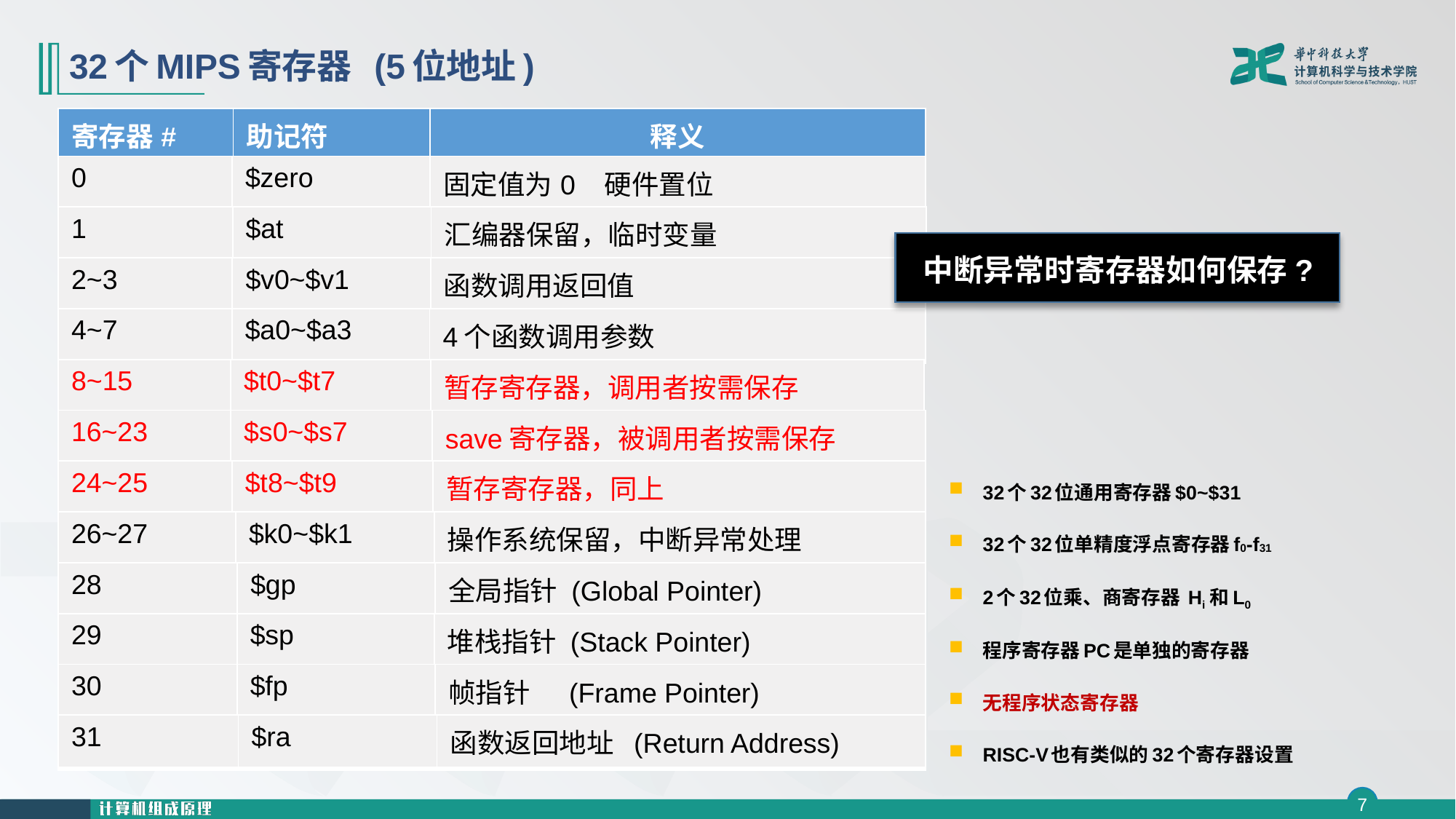

# 32个MIPS寄存器  (5位地址)
| 寄存器# | 助记符 | 释义 |
| --- | --- | --- |
| 0 | $zero | 固定值为0 硬件置位 |
| --- | --- | --- |
| 1 | $at | 汇编器保留，临时变量 |
| --- | --- | --- |

中断异常时寄存器如何保存?

| 2~3 | $v0~$v1 | 函数调用返回值 |
| --- | --- | --- |
| 4~7 | $a0~$a3 | 4个函数调用参数 |
| --- | --- | --- |
| 8~15 | $t0~$t7 | 暂存寄存器，调用者按需保存 |
| --- | --- | --- |
| 16~23 | $s0~$s7 | save寄存器，被调用者按需保存 |
| --- | --- | --- |
32个32位通用寄存器$0~$31
32个32位单精度浮点寄存器f0-f31
2个32位乘、商寄存器 Hi 和L0
程序寄存器PC是单独的寄存器
无程序状态寄存器
RISC-V也有类似的32个寄存器设置
| 24~25 | $t8~$t9 | 暂存寄存器，同上 |
| --- | --- | --- |
| 26~27 | $k0~$k1 | 操作系统保留，中断异常处理 |
| --- | --- | --- |
| 28 | $gp | 全局指针 (Global Pointer) |
| --- | --- | --- |
| 29 | $sp | 堆栈指针 (Stack Pointer) |
| --- | --- | --- |
| 30 | $fp | 帧指针 (Frame Pointer) |
| --- | --- | --- |
| 31 | $ra | 函数返回地址 (Return Address) |
| --- | --- | --- |